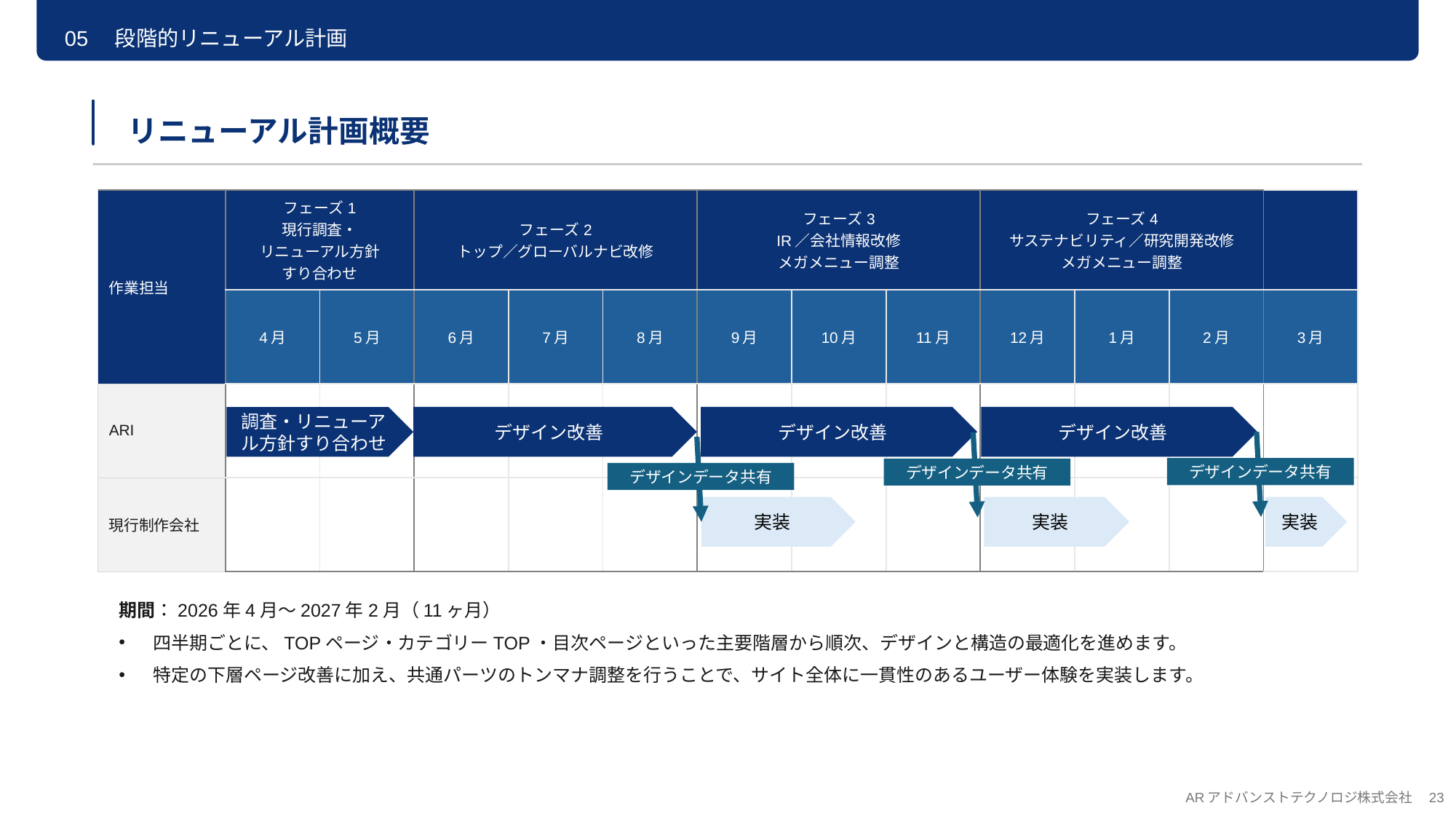

05　段階的リニューアル計画
リニューアル計画概要
| 作業担当 | フェーズ1 現行調査・ リニューアル方針 すり合わせ |  | フェーズ2 トップ／グローバルナビ改修 |  |  | フェーズ3 IR／会社情報改修 メガメニュー調整 |  |  | フェーズ4 サステナビリティ／研究開発改修 メガメニュー調整 |  |  |  |
| --- | --- | --- | --- | --- | --- | --- | --- | --- | --- | --- | --- | --- |
|  | 4月 | 5月 | 6月 | 7月 | 8月 | 9月 | 10月 | 11月 | 12月 | 1月 | 2月 | 3月 |
| ARI |  |  |  |  |  |  |  |  |  |  |  |  |
| 現行制作会社 |  |  |  |  |  |  |  |  |  |  |  |  |
デザイン改善
デザイン改善
デザイン改善
調査・リニューアル方針すり合わせ
デザインデータ共有
デザインデータ共有
デザインデータ共有
実装
実装
実装
期間：2026年4月〜2027年2月（11ヶ月）
四半期ごとに、TOPページ・カテゴリーTOP・目次ページといった主要階層から順次、デザインと構造の最適化を進めます。
特定の下層ページ改善に加え、共通パーツのトンマナ調整を行うことで、サイト全体に一貫性のあるユーザー体験を実装します。
ARアドバンストテクノロジ株式会社　23